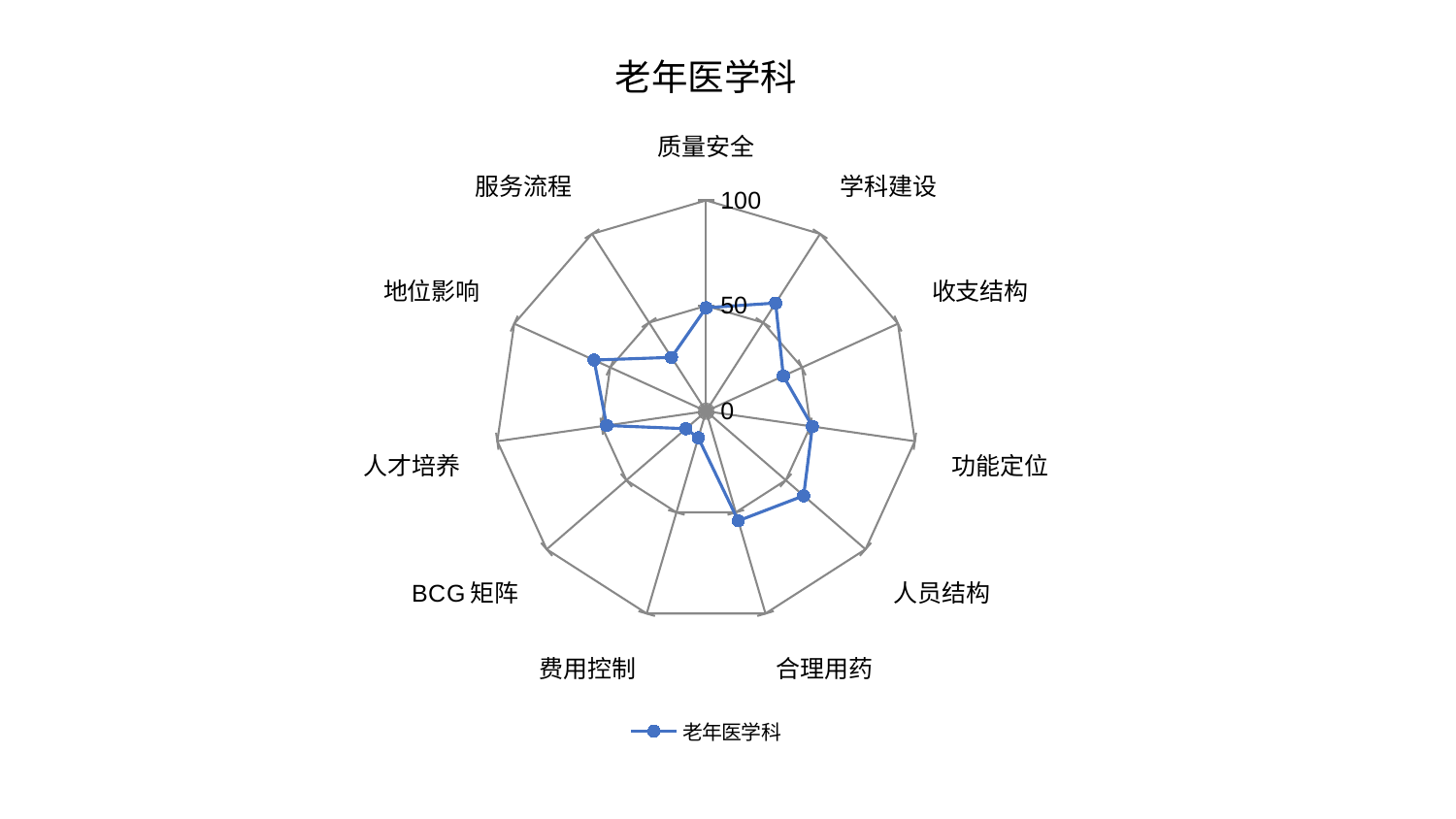

### Chart: 老年医学科

| Category | 老年医学科 |
|---|---|
| 质量安全 | 49.089216686468816 |
| 学科建设 | 60.992028575827064 |
| 收支结构 | 40.24453121916466 |
| 功能定位 | 50.90216128303733 |
| 人员结构 | 61.233123093266435 |
| 合理用药 | 54.1589397558921 |
| 费用控制 | 13.142375672599934 |
| BCG矩阵 | 12.697319051148249 |
| 人才培养 | 47.6482840109886 |
| 地位影响 | 58.42090970559241 |
| 服务流程 | 30.3783207646282 |
145